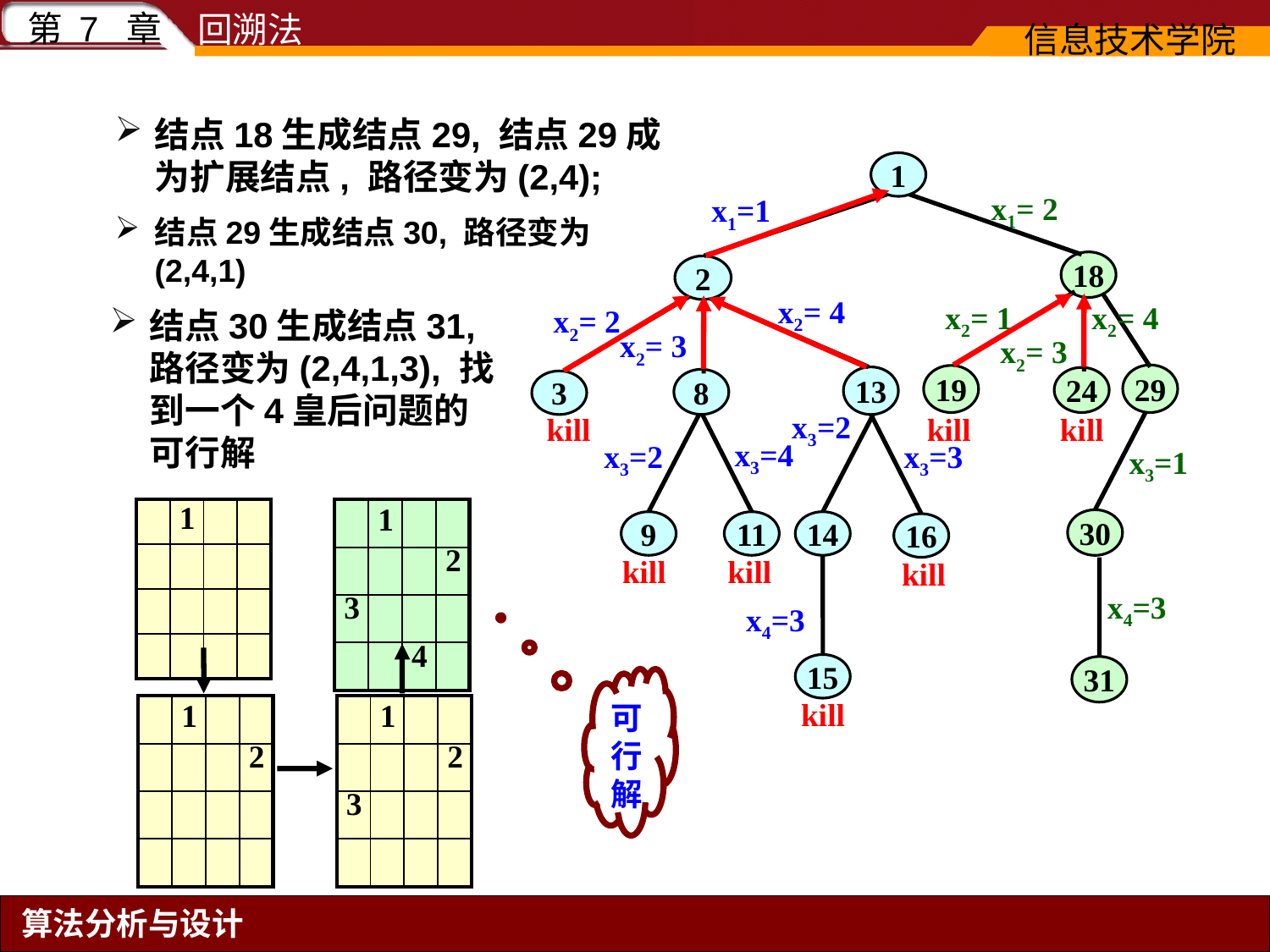

结点18生成结点29, 结点29成为扩展结点, 路径变为(2,4);
1
x1=1

2
x2= 4

13

x2= 2
3

x2= 3
8

x3=2

14
kill

x3=4
11

x3=2
9

x3=3
16
kill
kill
kill

x4=3
15
kill
x1= 2

18

x2= 1

19

x2= 3
24
kill
kill
结点29生成结点30, 路径变为(2,4,1)
x2= 4

29
结点30生成结点31, 路径变为(2,4,1,3), 找到一个4皇后问题的可行解

x3=1
30
|  | 1 |  |  |
| --- | --- | --- | --- |
|  |  |  |  |
|  |  |  |  |
|  |  |  |  |
|  | 1 |  |  |
| --- | --- | --- | --- |
|  |  |  | 2 |
| 3 |  |  |  |
|  |  | 4 |  |

x4=3
31

可行解
|  | 1 |  |  |
| --- | --- | --- | --- |
|  |  |  | 2 |
|  |  |  |  |
|  |  |  |  |
|  | 1 |  |  |
| --- | --- | --- | --- |
|  |  |  | 2 |
| 3 |  |  |  |
|  |  |  |  |